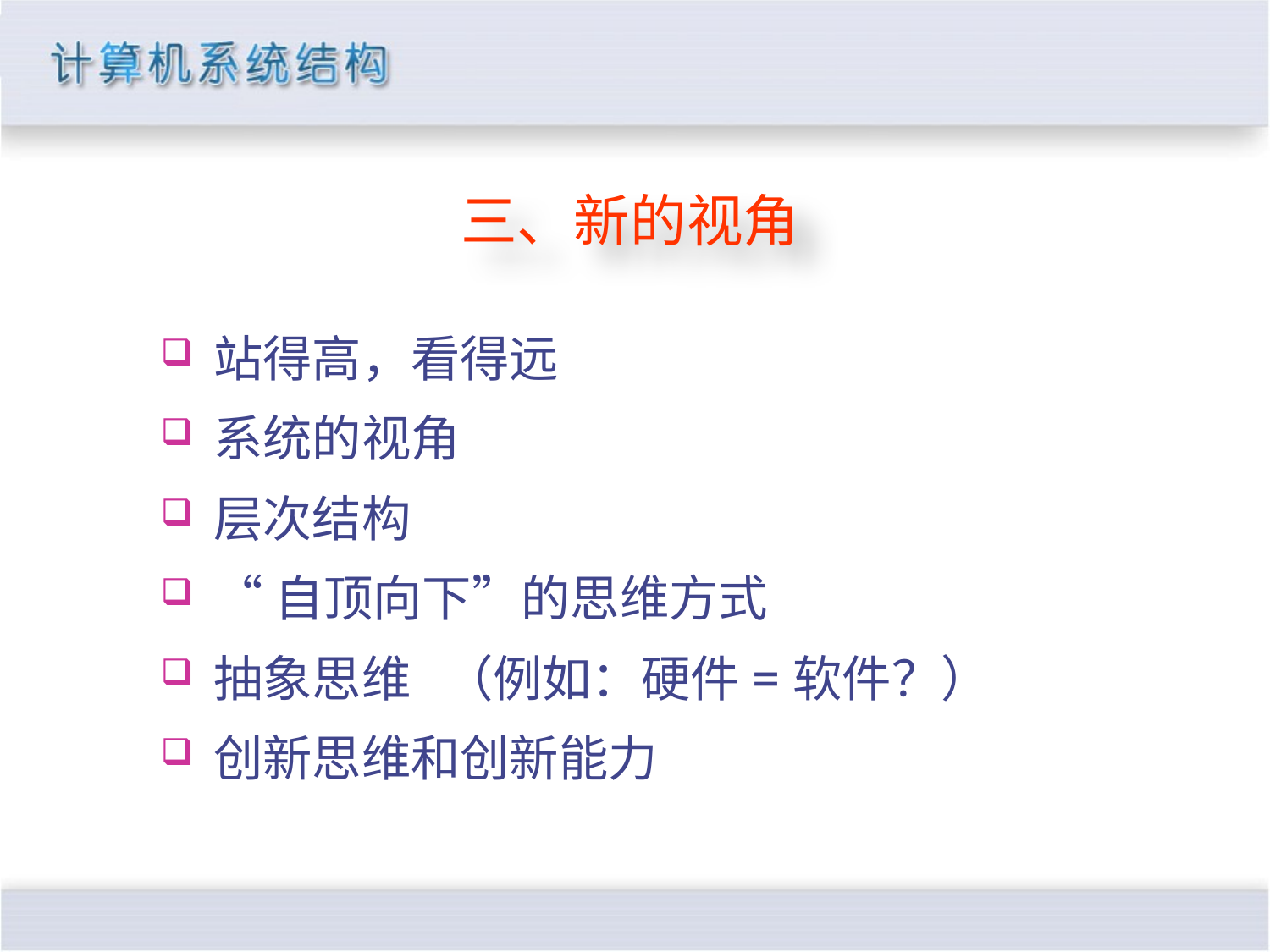

三、新的视角
站得高，看得远
系统的视角
层次结构
“自顶向下”的思维方式
抽象思维   （例如：硬件=软件？）
创新思维和创新能力